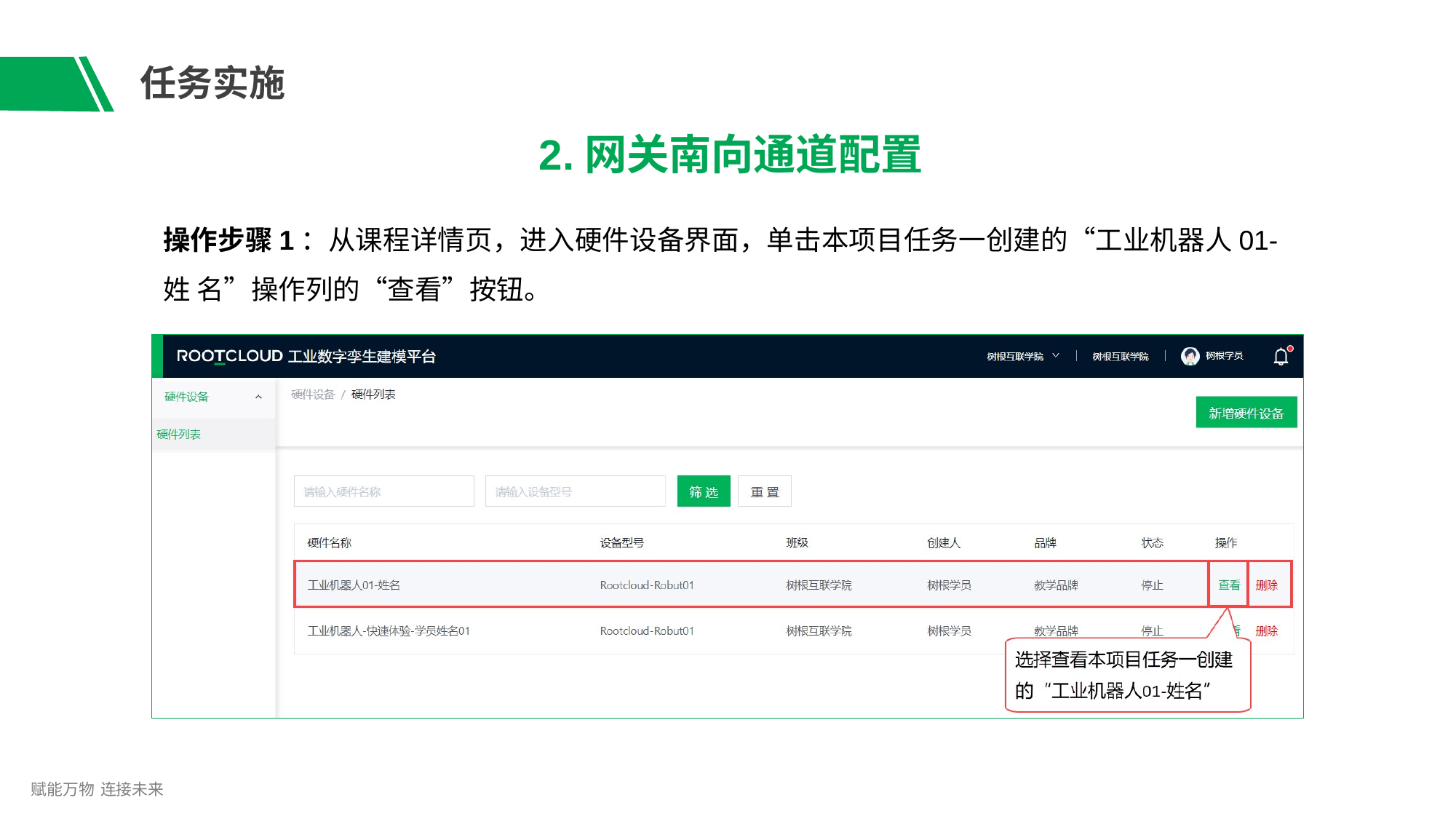

# 任务实施
2.网关南向通道配置
操作步骤1：从课程详情页，进入硬件设备界面，单击本项目任务一创建的“工业机器人01-姓 名”操作列的“查看”按钮。

赋能万物 连接未来